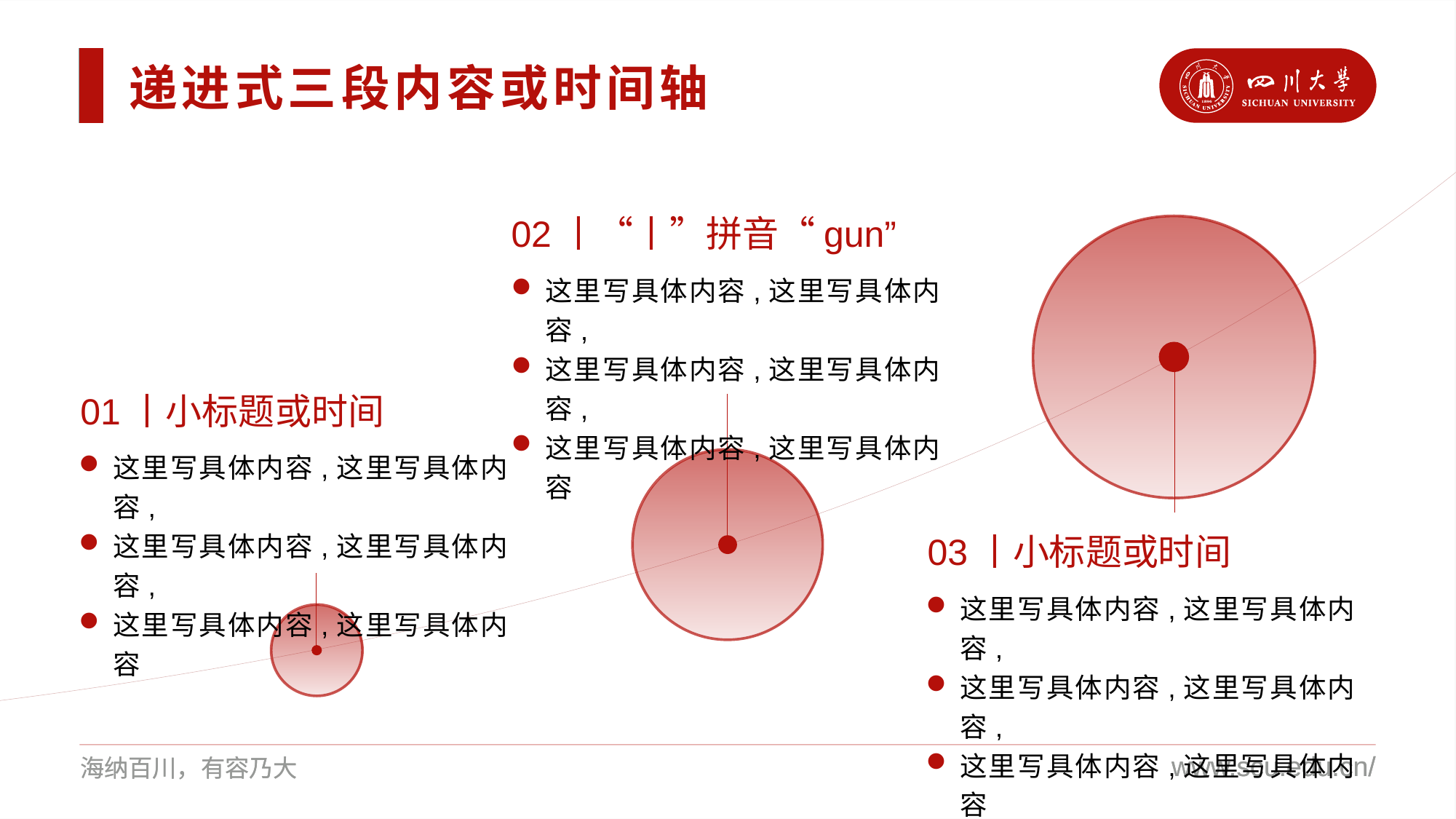

递进式三段内容或时间轴
02丨“丨”拼音“gun”
这里写具体内容,这里写具体内容,
这里写具体内容,这里写具体内容,
这里写具体内容,这里写具体内容
01丨小标题或时间
这里写具体内容,这里写具体内容,
这里写具体内容,这里写具体内容,
这里写具体内容,这里写具体内容
03丨小标题或时间
这里写具体内容,这里写具体内容,
这里写具体内容,这里写具体内容,
这里写具体内容,这里写具体内容